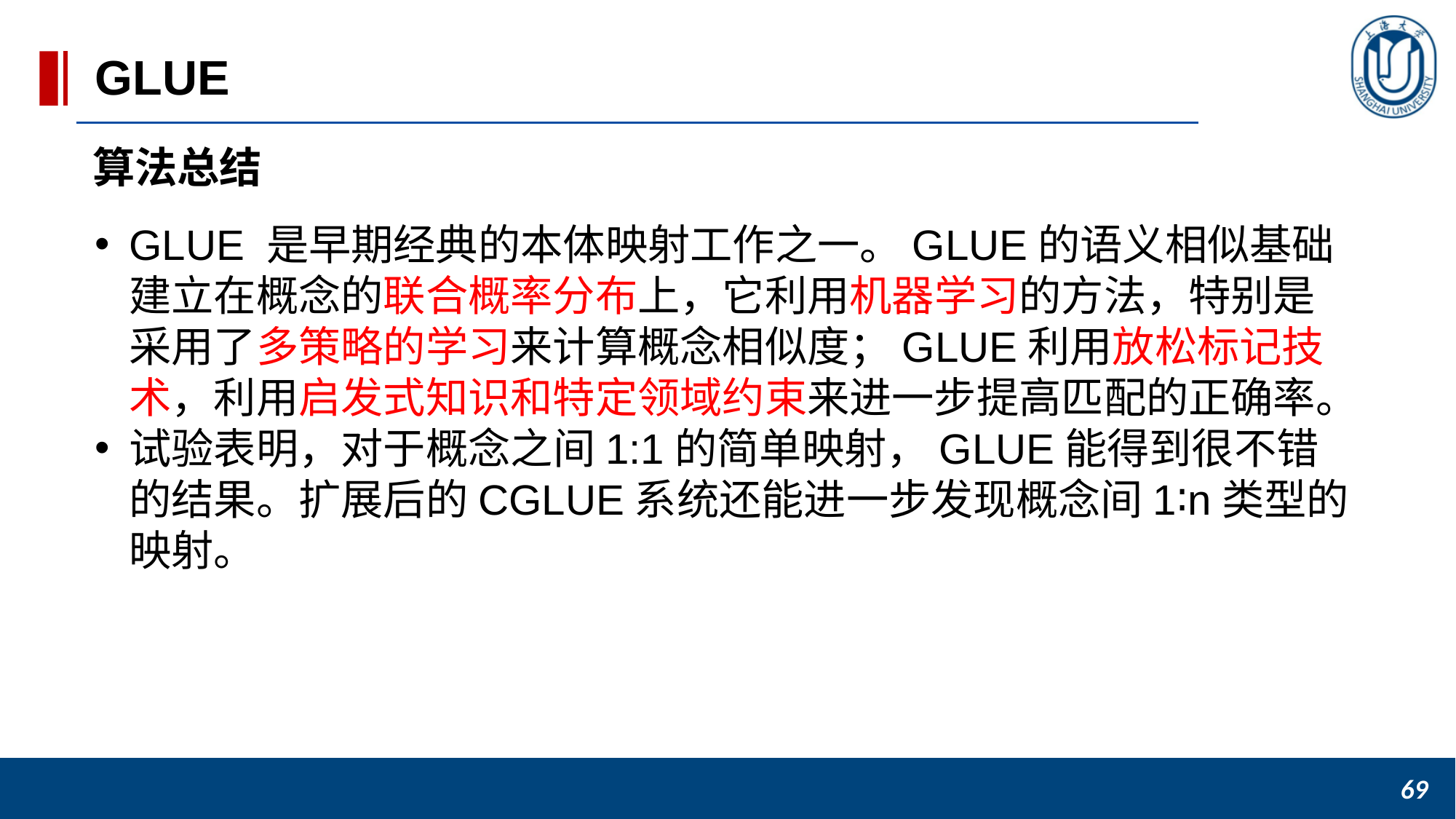

GLUE
算法总结
GLUE 是早期经典的本体映射工作之一。GLUE的语义相似基础建立在概念的联合概率分布上，它利用机器学习的方法，特别是采用了多策略的学习来计算概念相似度；GLUE利用放松标记技术，利用启发式知识和特定领域约束来进一步提高匹配的正确率。
试验表明，对于概念之间1:1的简单映射，GLUE能得到很不错的结果。扩展后的CGLUE系统还能进一步发现概念间1∶n类型的映射。

69